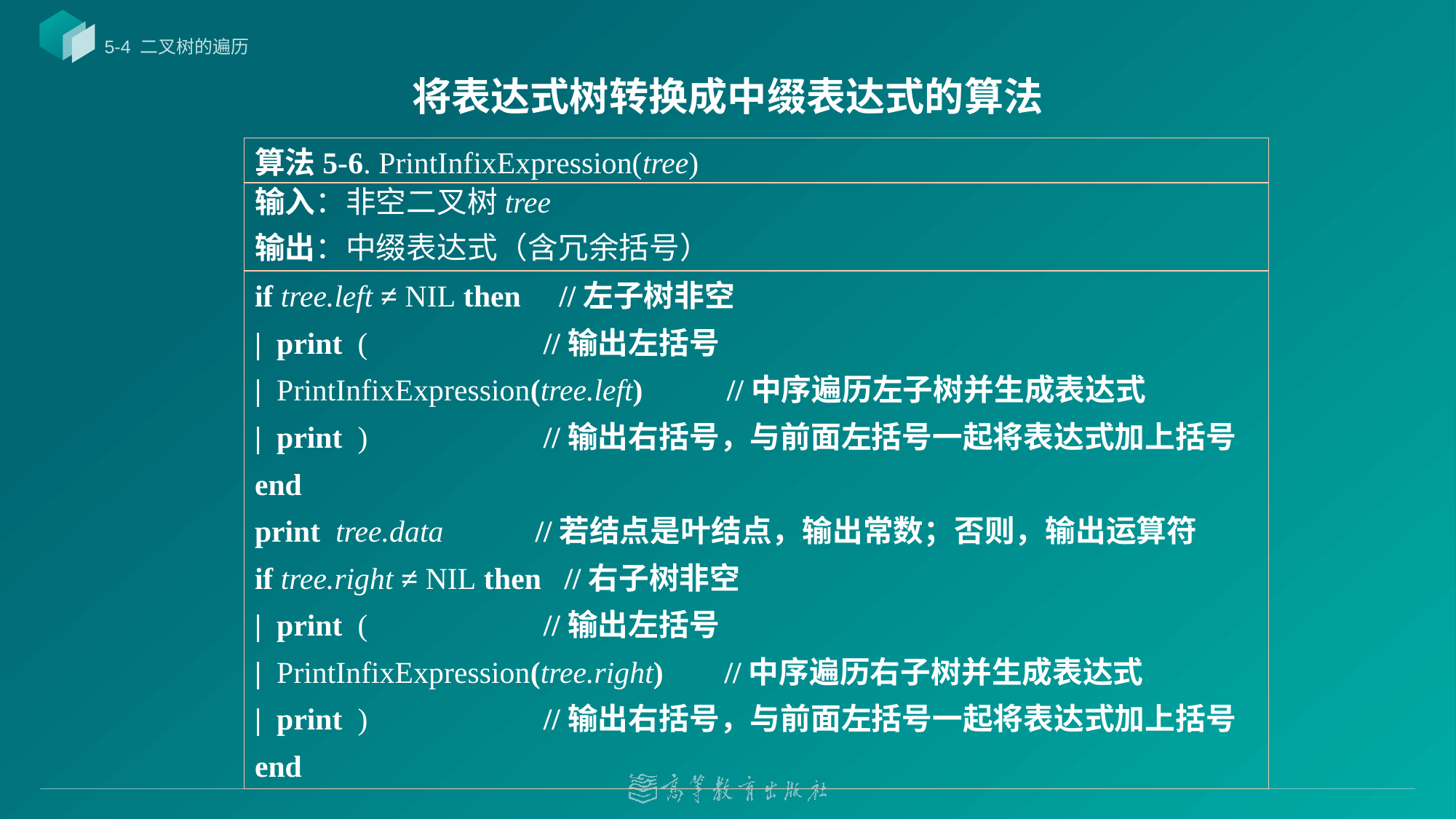

5-4 二叉树的遍历
# 将表达式树转换成中缀表达式的算法
算法5-6. PrintInfixExpression(tree)
输入：非空二叉树tree
输出：中缀表达式（含冗余括号）
if tree.left ≠ NIL then     //左子树非空
|  print  (                       //输出左括号
|  PrintInfixExpression(tree.left)           //中序遍历左子树并生成表达式
|  print  )                       //输出右括号，与前面左括号一起将表达式加上括号
end
print  tree.data            //若结点是叶结点，输出常数；否则，输出运算符
if tree.right ≠ NIL then   //右子树非空
|  print  (                       //输出左括号
|  PrintInfixExpression(tree.right)        //中序遍历右子树并生成表达式
|  print  )                       //输出右括号，与前面左括号一起将表达式加上括号
end